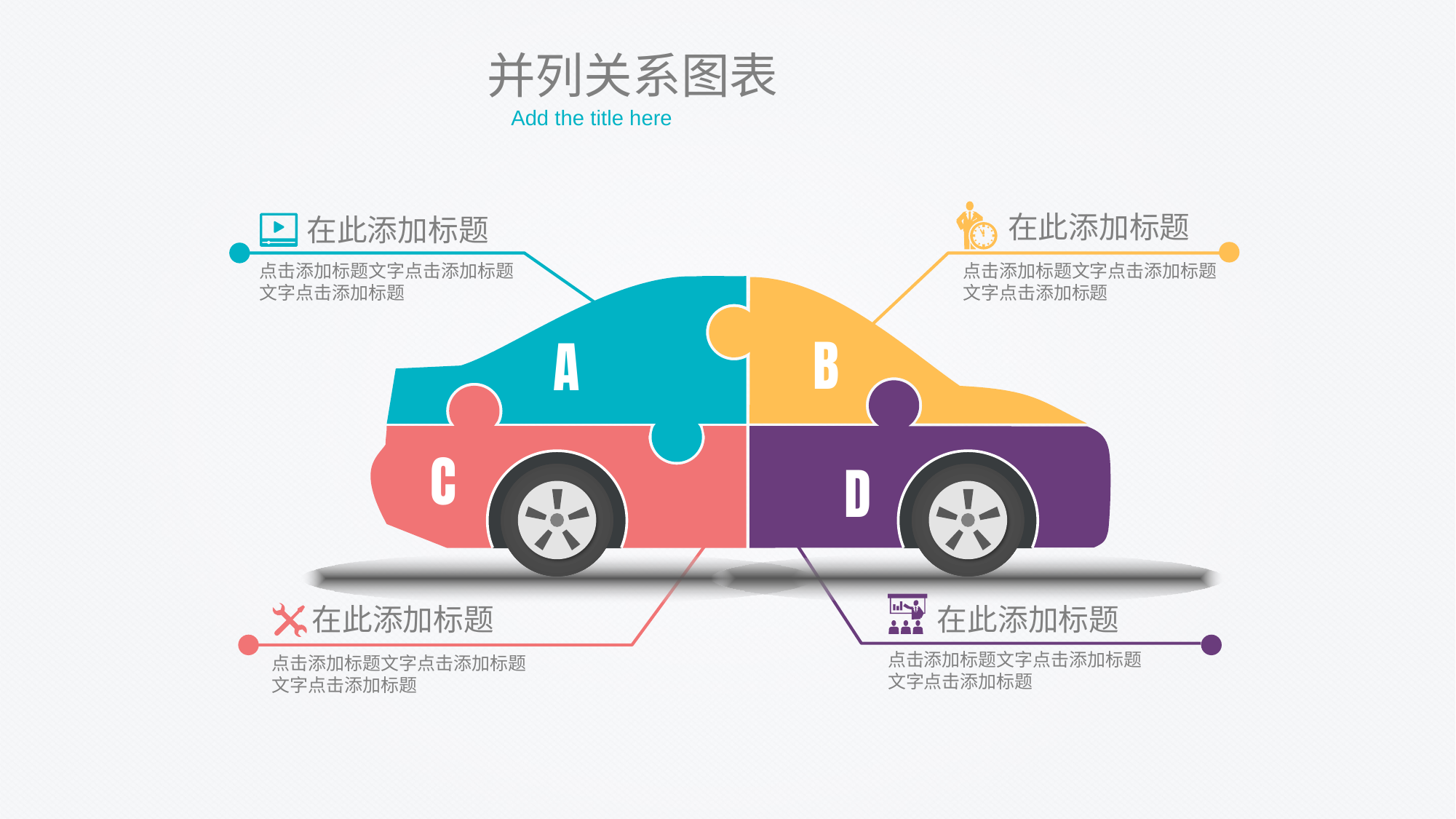

并列关系图表
Add the title here

在此添加标题
在此添加标题

点击添加标题文字点击添加标题文字点击添加标题
点击添加标题文字点击添加标题文字点击添加标题

B
A
C
D

在此添加标题
在此添加标题

点击添加标题文字点击添加标题文字点击添加标题
点击添加标题文字点击添加标题文字点击添加标题